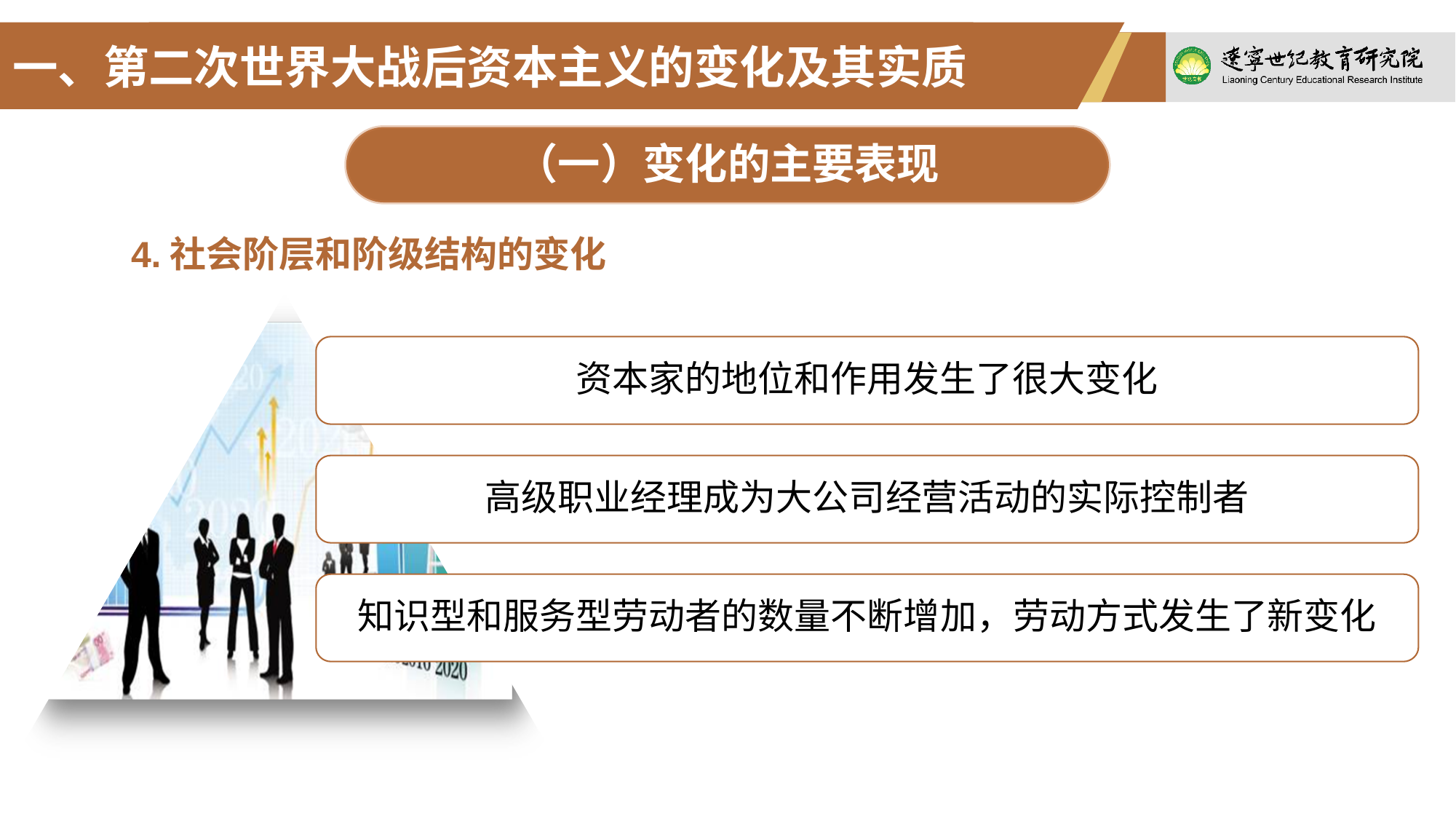

一、第二次世界大战后资本主义的变化及其实质
（一）变化的主要表现
4.社会阶层和阶级结构的变化

资本家的地位和作用发生了很大变化
高级职业经理成为大公司经营活动的实际控制者
知识型和服务型劳动者的数量不断增加，劳动方式发生了新变化